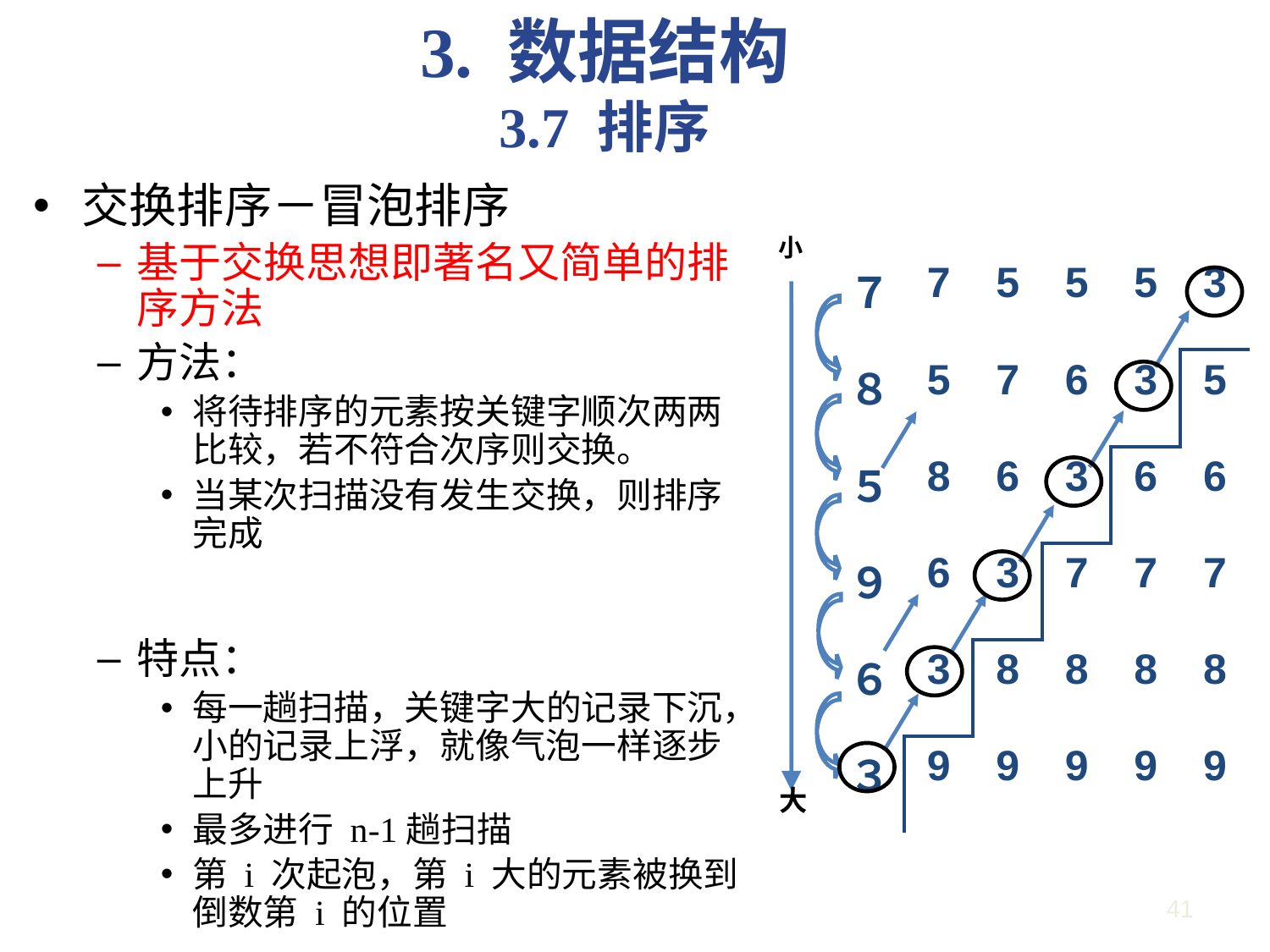

3. 数据结构
3.7 排序
交换排序－冒泡排序
基于交换思想即著名又简单的排序方法
方法：
将待排序的元素按关键字顺次两两比较，若不符合次序则交换。
当某次扫描没有发生交换，则排序完成

特点：
每一趟扫描，关键字大的记录下沉，小的记录上浮，就像气泡一样逐步上升
最多进行 n-1趟扫描
第 i 次起泡，第 i 大的元素被换到倒数第 i 的位置
小

大

| ７ | 7 | 5 | 5 | 5 | 3 |
| --- | --- | --- | --- | --- | --- |
| ８ | 5 | 7 | 6 | 3 | 5 |
| ５ | 8 | 6 | 3 | 6 | 6 |
| ９ | 6 | 3 | 7 | 7 | 7 |
| ６ | 3 | 8 | 8 | 8 | 8 |
| ３ | 9 | 9 | 9 | 9 | 9 |
41